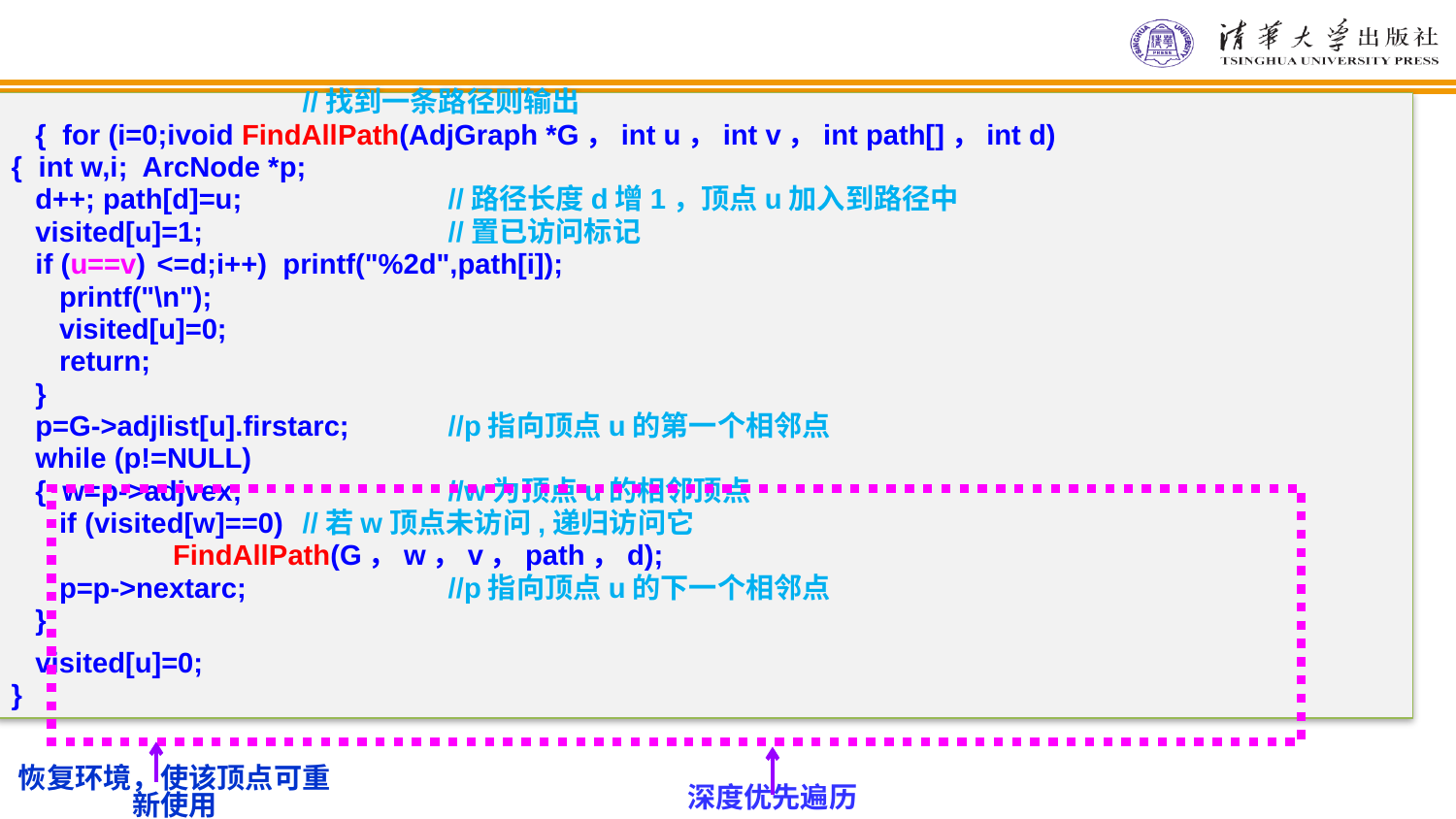

//找到一条路径则输出
   {  for (i=0;ivoid FindAllPath(AdjGraph *G，int u，int v，int path[]，int d)
{  int w,i;  ArcNode *p;
   d++; path[d]=u;		//路径长度d增1，顶点u加入到路径中
   visited[u]=1;		//置已访问标记
   if (u==v)	<=d;i++)  printf("%2d",path[i]);
      printf("\n");
      visited[u]=0;
      return;
   }
   p=G->adjlist[u].firstarc;	//p指向顶点u的第一个相邻点
   while (p!=NULL)
   {  w=p->adjvex;		//w为顶点u的相邻顶点
      if (visited[w]==0)	//若w顶点未访问,递归访问它
	  FindAllPath(G，w，v，path，d);
      p=p->nextarc;		//p指向顶点u的下一个相邻点
   }
   visited[u]=0;
}

深度优先遍历
恢复环境，使该顶点可重新使用